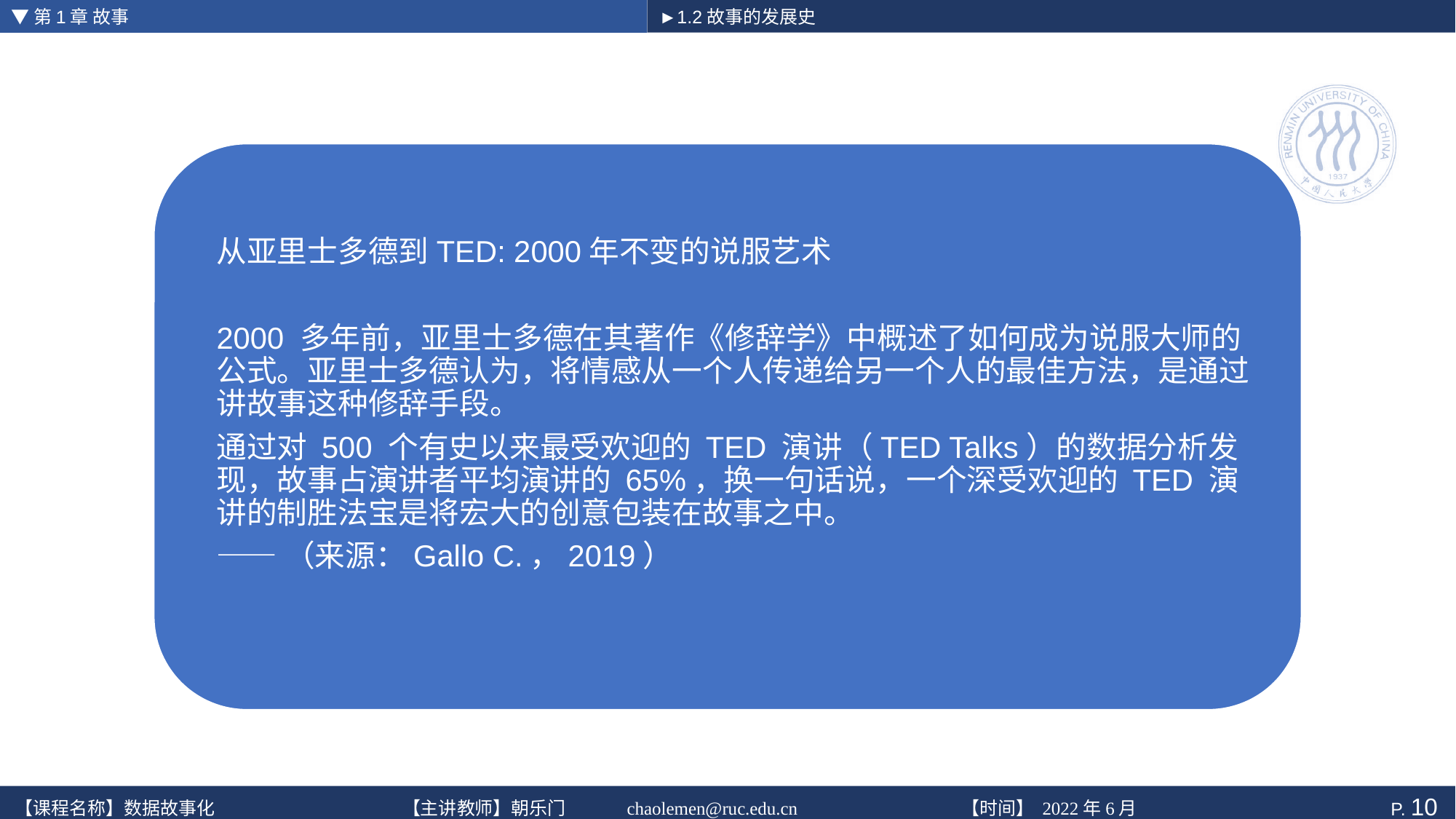

▼第1章 故事
►1.2故事的发展史
从亚里士多德到TED: 2000年不变的说服艺术

2000 多年前，亚里士多德在其著作《修辞学》中概述了如何成为说服大师的公式。亚里士多德认为，将情感从一个人传递给另一个人的最佳方法，是通过讲故事这种修辞手段。
通过对 500 个有史以来最受欢迎的 TED 演讲（TED Talks）的数据分析发现，故事占演讲者平均演讲的 65%，换一句话说，一个深受欢迎的 TED 演讲的制胜法宝是将宏大的创意包装在故事之中。
——（来源：Gallo C.，2019）